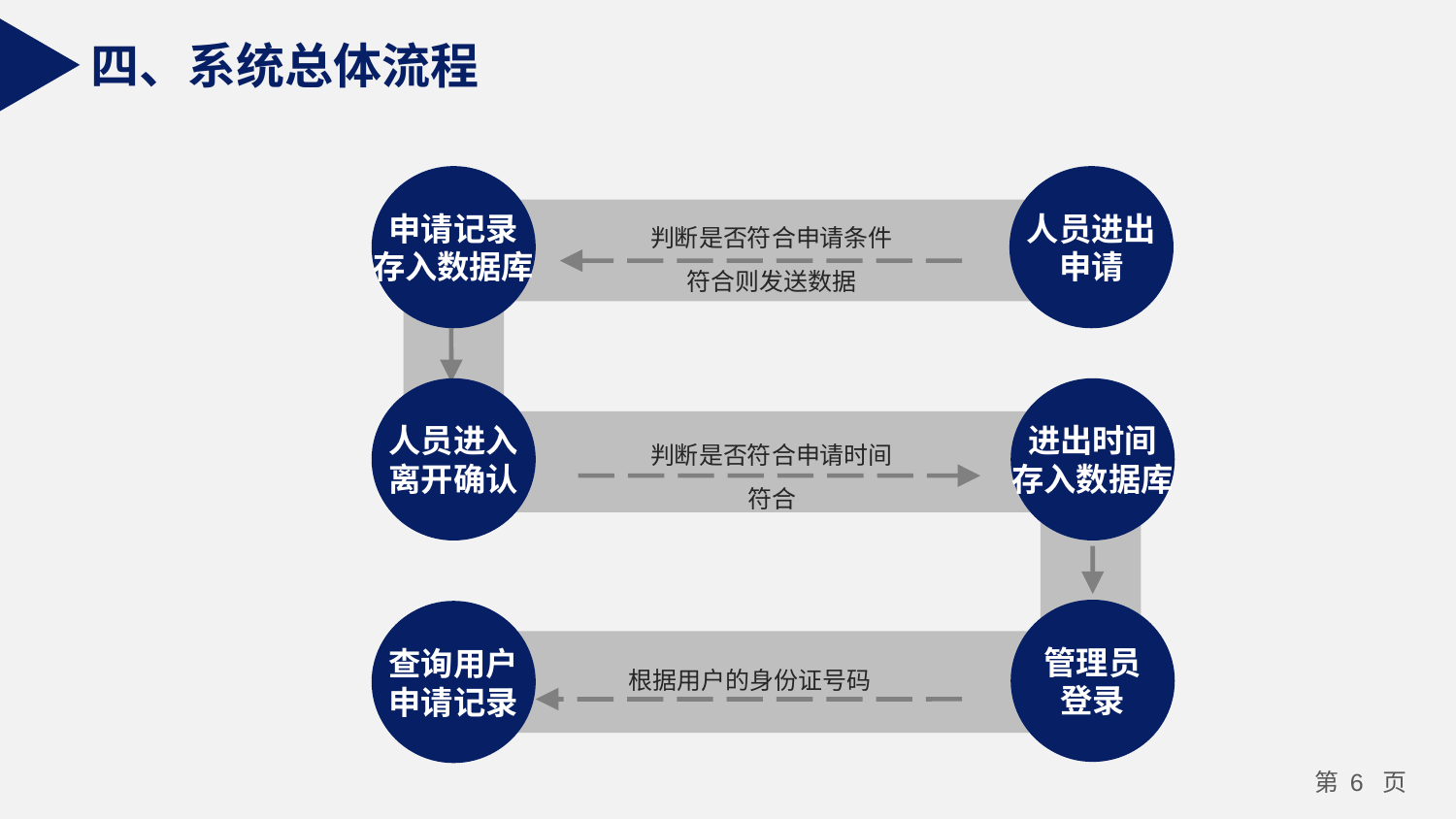

四、系统总体流程

申请记录
存入数据库
人员进出
申请

判断是否符合申请条件
符合则发送数据

人员进入
离开确认
进出时间
存入数据库

判断是否符合申请时间
符合

管理员
登录
查询用户
申请记录

根据用户的身份证号码